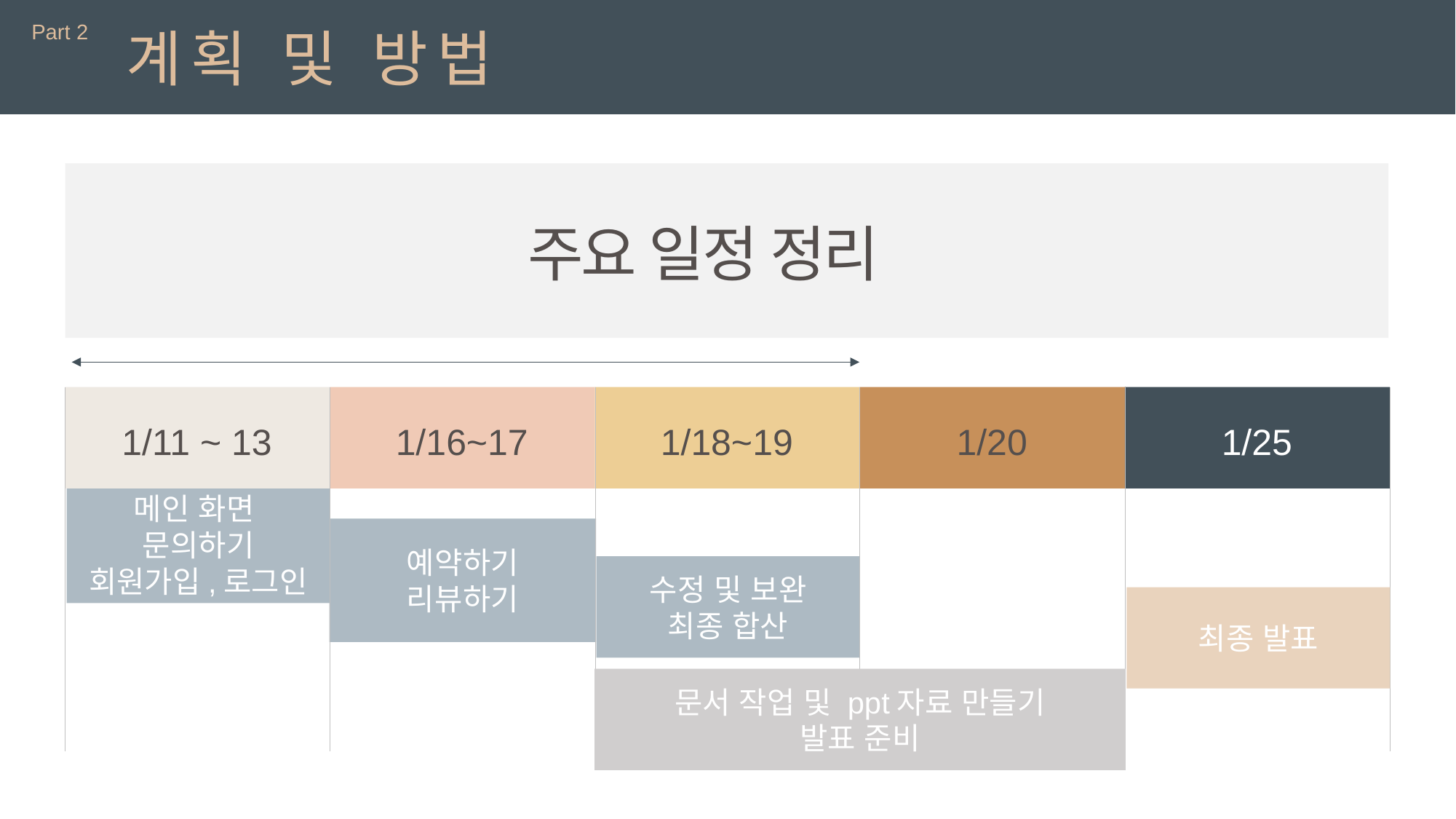

Part 2
계획 및 방법

주요 일정 정리

1/11 ~ 13
1/16~17
1/18~19
1/20
1/25
메인 화면
문의하기
회원가입,로그인
예약하기
리뷰하기
수정 및 보완
최종 합산
최종 발표
문서 작업 및 ppt자료 만들기
발표 준비